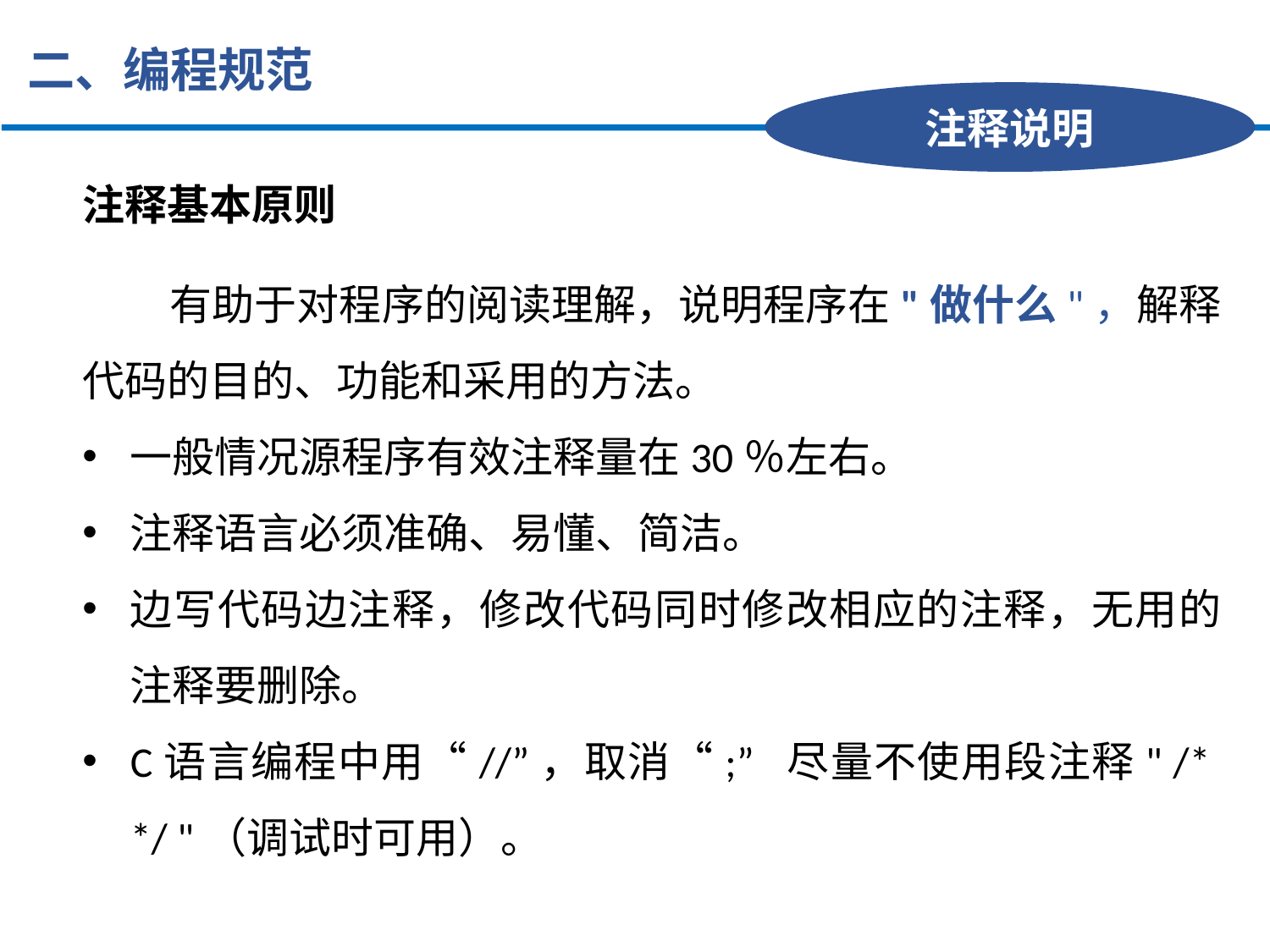

二、编程规范
注释说明

注释基本原则
        有助于对程序的阅读理解，说明程序在"做什么"，解释代码的目的、功能和采用的方法。
一般情况源程序有效注释量在30％左右。
注释语言必须准确、易懂、简洁。
边写代码边注释，修改代码同时修改相应的注释，无用的注释要删除。
C语言编程中用“//”，取消“;”  尽量不使用段注释" /*  */ "（调试时可用）。